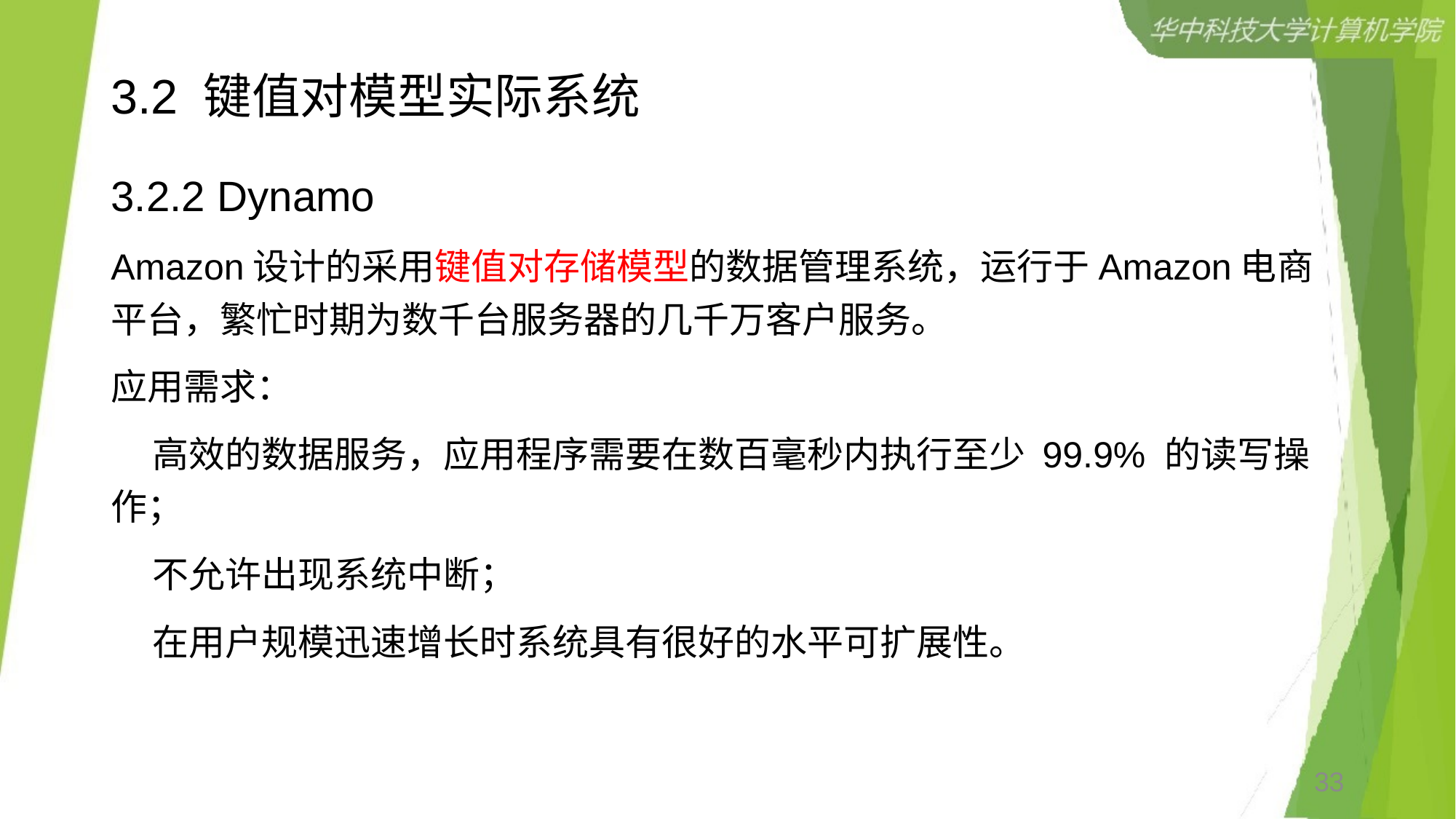

# 3.2 键值对模型实际系统
3.2.2 Dynamo
Amazon设计的采用键值对存储模型的数据管理系统，运行于Amazon电商平台，繁忙时期为数千台服务器的几千万客户服务。
应用需求：
    高效的数据服务，应用程序需要在数百毫秒内执行至少 99.9% 的读写操作；
    不允许出现系统中断；
    在用户规模迅速增长时系统具有很好的水平可扩展性。
33